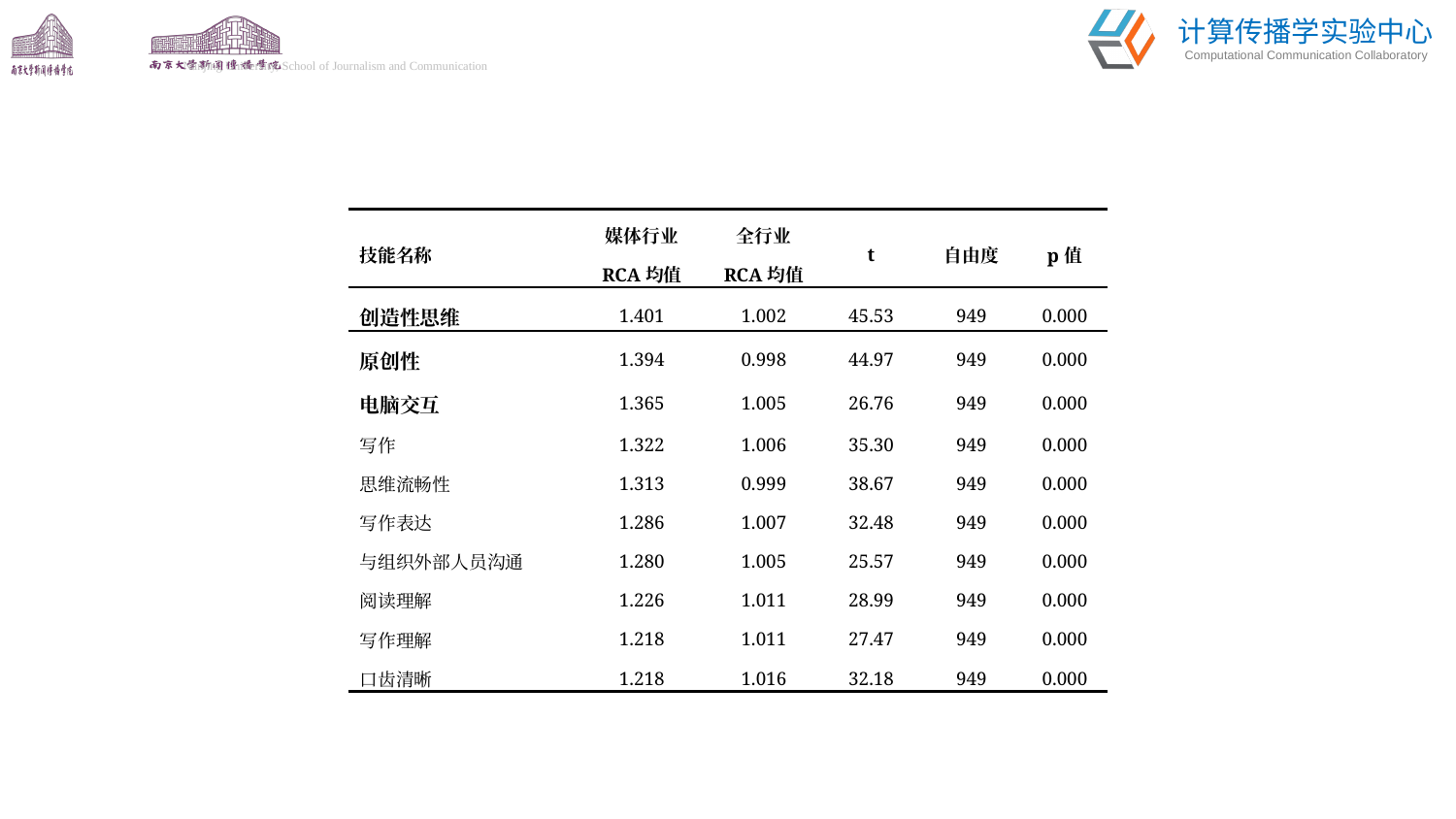

| 技能名称 | 媒体行业 RCA均值 | 全行业 RCA均值 | t | 自由度 | p值 |
| --- | --- | --- | --- | --- | --- |
| 创造性思维 | 1.401 | 1.002 | 45.53 | 949 | 0.000 |
| 原创性 | 1.394 | 0.998 | 44.97 | 949 | 0.000 |
| 电脑交互 | 1.365 | 1.005 | 26.76 | 949 | 0.000 |
| 写作 | 1.322 | 1.006 | 35.30 | 949 | 0.000 |
| 思维流畅性 | 1.313 | 0.999 | 38.67 | 949 | 0.000 |
| 写作表达 | 1.286 | 1.007 | 32.48 | 949 | 0.000 |
| 与组织外部人员沟通 | 1.280 | 1.005 | 25.57 | 949 | 0.000 |
| 阅读理解 | 1.226 | 1.011 | 28.99 | 949 | 0.000 |
| 写作理解 | 1.218 | 1.011 | 27.47 | 949 | 0.000 |
| 口齿清晰 | 1.218 | 1.016 | 32.18 | 949 | 0.000 |